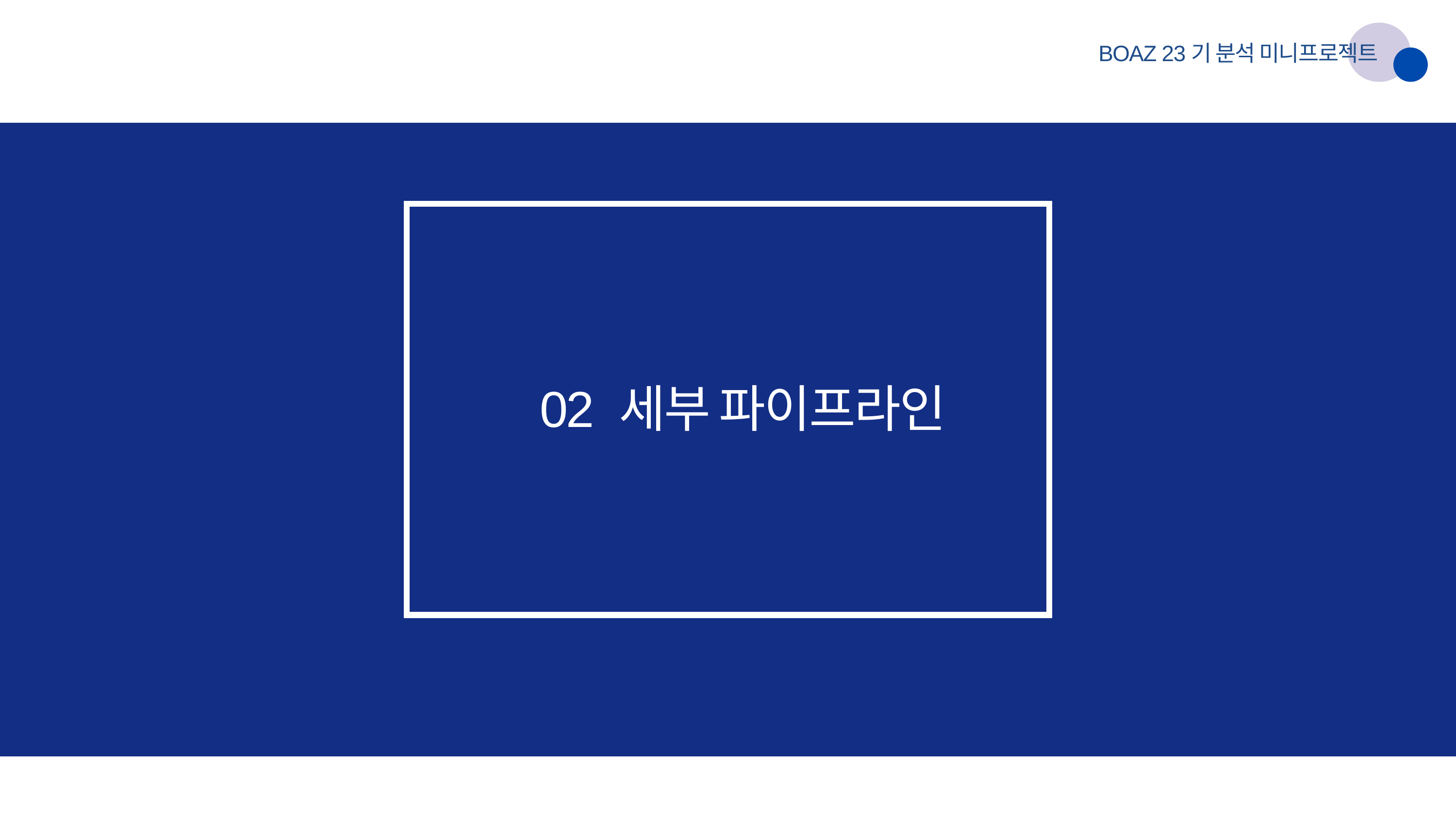

BOAZ 23기 분석 미니프로젝트

02 세부 파이프라인